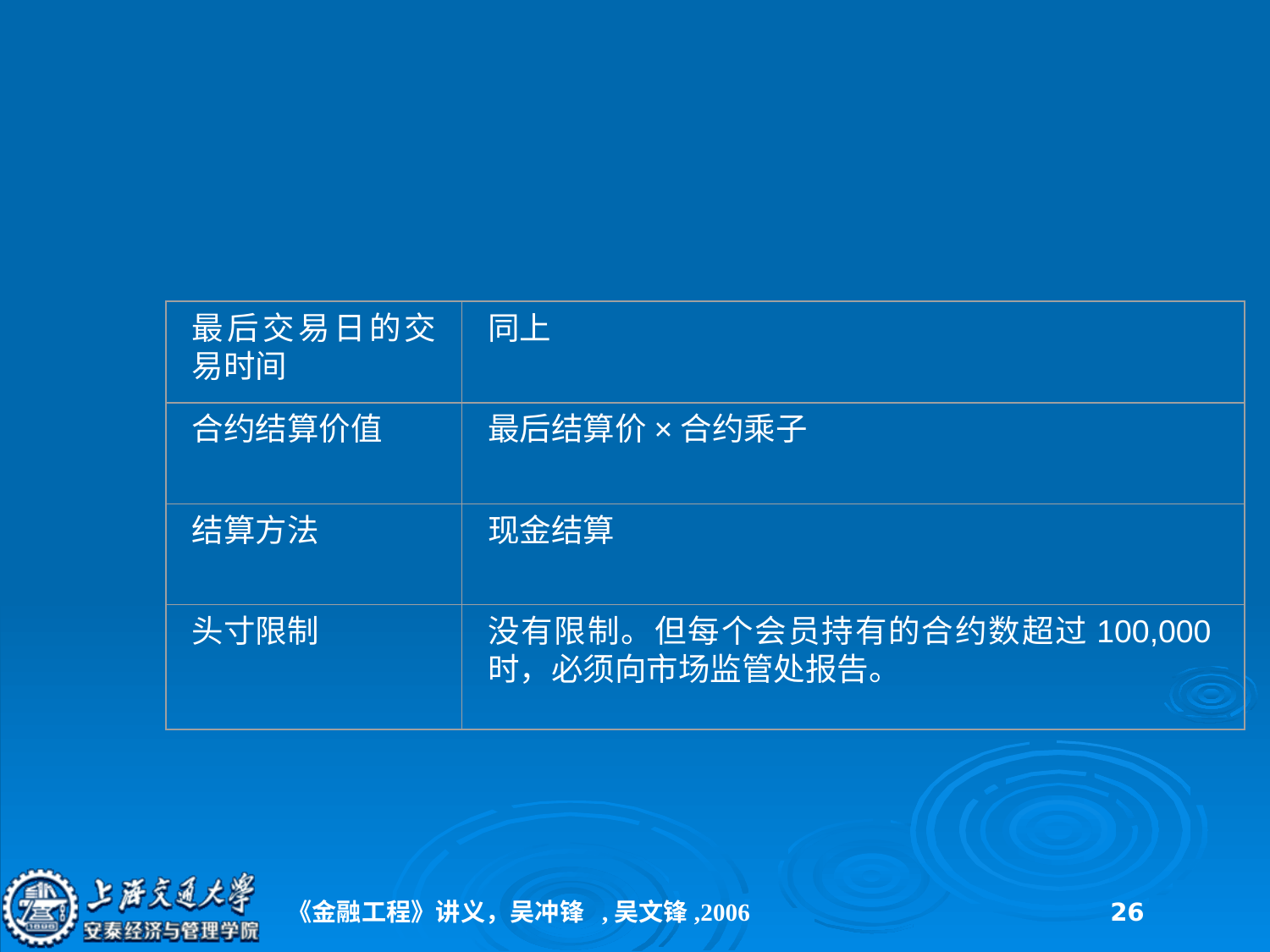

#

最后交易日的交易时间

同上

合约结算价值

最后结算价×合约乘子

结算方法

现金结算

头寸限制

没有限制。但每个会员持有的合约数超过100,000时，必须向市场监管处报告。